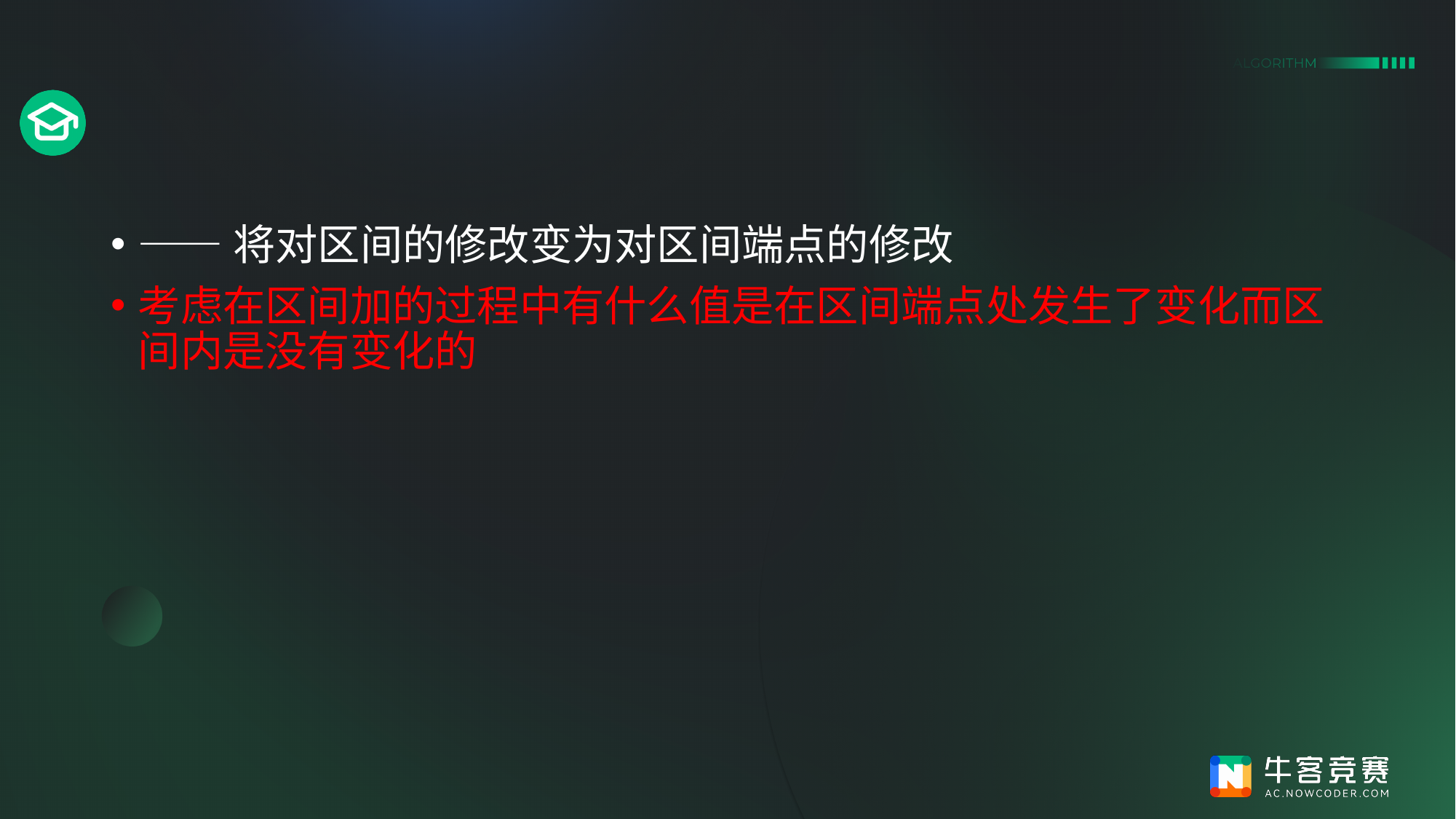

#
——将对区间的修改变为对区间端点的修改
考虑在区间加的过程中有什么值是在区间端点处发生了变化而区间内是没有变化的